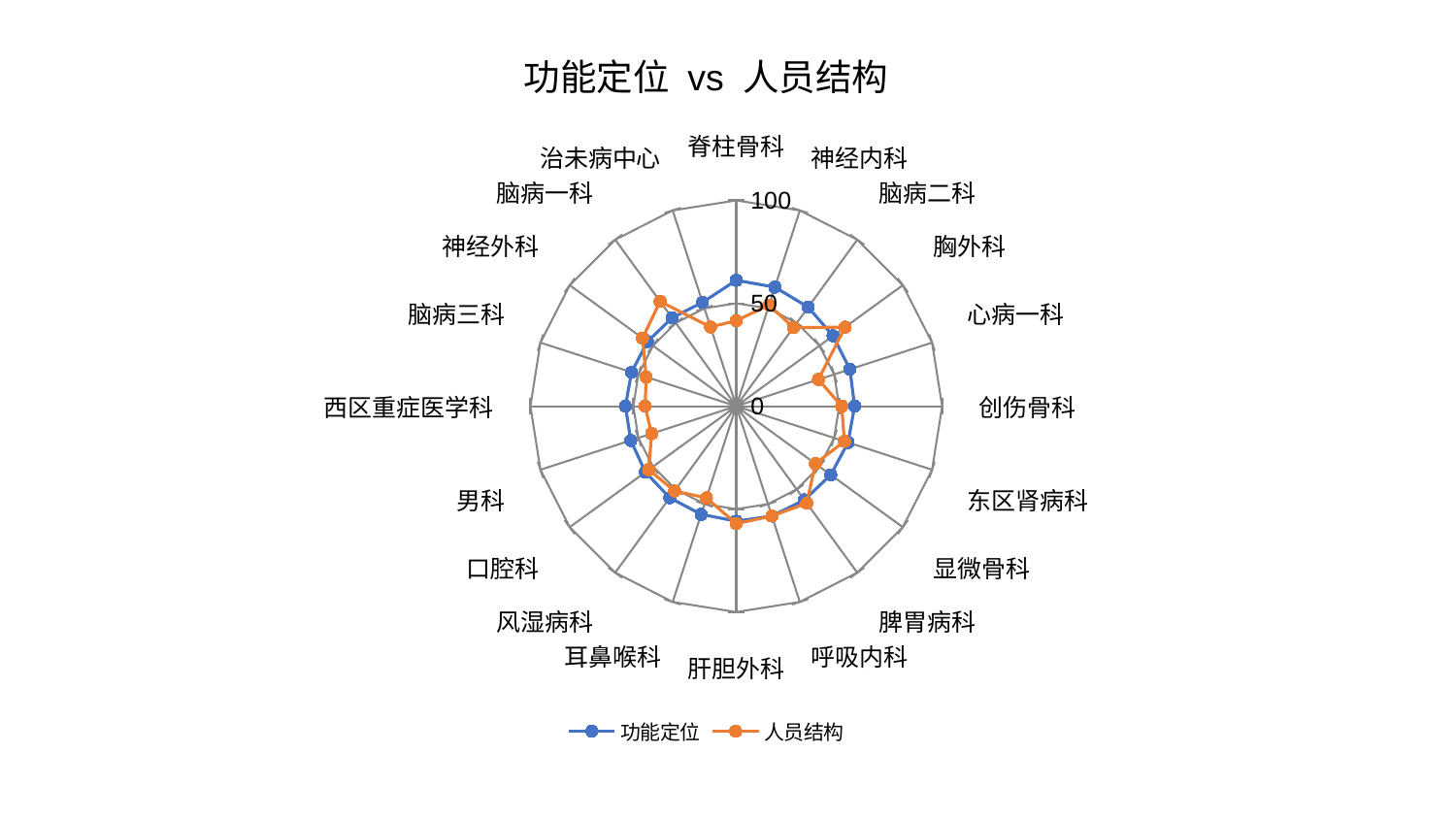

### Chart: 功能定位 vs 人员结构

| Category | 功能定位 | 人员结构 |
|---|---|---|
| 脊柱骨科 | 61.18230592120504 | 41.55729276138309 |
| 神经内科 | 60.81449131455475 | 51.70221424987559 |
| 脑病二科 | 59.450456718289054 | 47.20023891793888 |
| 胸外科 | 58.14350395298067 | 65.35854386246328 |
| 心病一科 | 58.04085119832674 | 41.96315718618415 |
| 创伤骨科 | 57.50060288014087 | 51.241017173368846 |
| 东区肾病科 | 57.08971709848766 | 55.24996761629835 |
| 显微骨科 | 56.756277325144424 | 47.55029325777698 |
| 脾胃病科 | 56.319428842069236 | 58.299919297691936 |
| 呼吸内科 | 56.11556500617077 | 56.096077997868214 |
| 肝胆外科 | 55.865411542407244 | 57.09997788786263 |
| 耳鼻喉科 | 55.25837962961218 | 46.84501196698195 |
| 风湿病科 | 55.006595114196514 | 50.986154755697775 |
| 口腔科 | 54.52455588290122 | 52.51818583803952 |
| 男科 | 53.87252448495614 | 43.2516520567876 |
| 西区重症医学科 | 53.862469650206904 | 44.296016187319985 |
| 脑病三科 | 53.47111853366938 | 45.986959610236056 |
| 神经外科 | 53.36727763823995 | 56.293750494629634 |
| 脑病一科 | 53.05716595896306 | 62.91050509125518 |
| 治未病中心 | 53.04540299417534 | 40.47622074267427 |
33